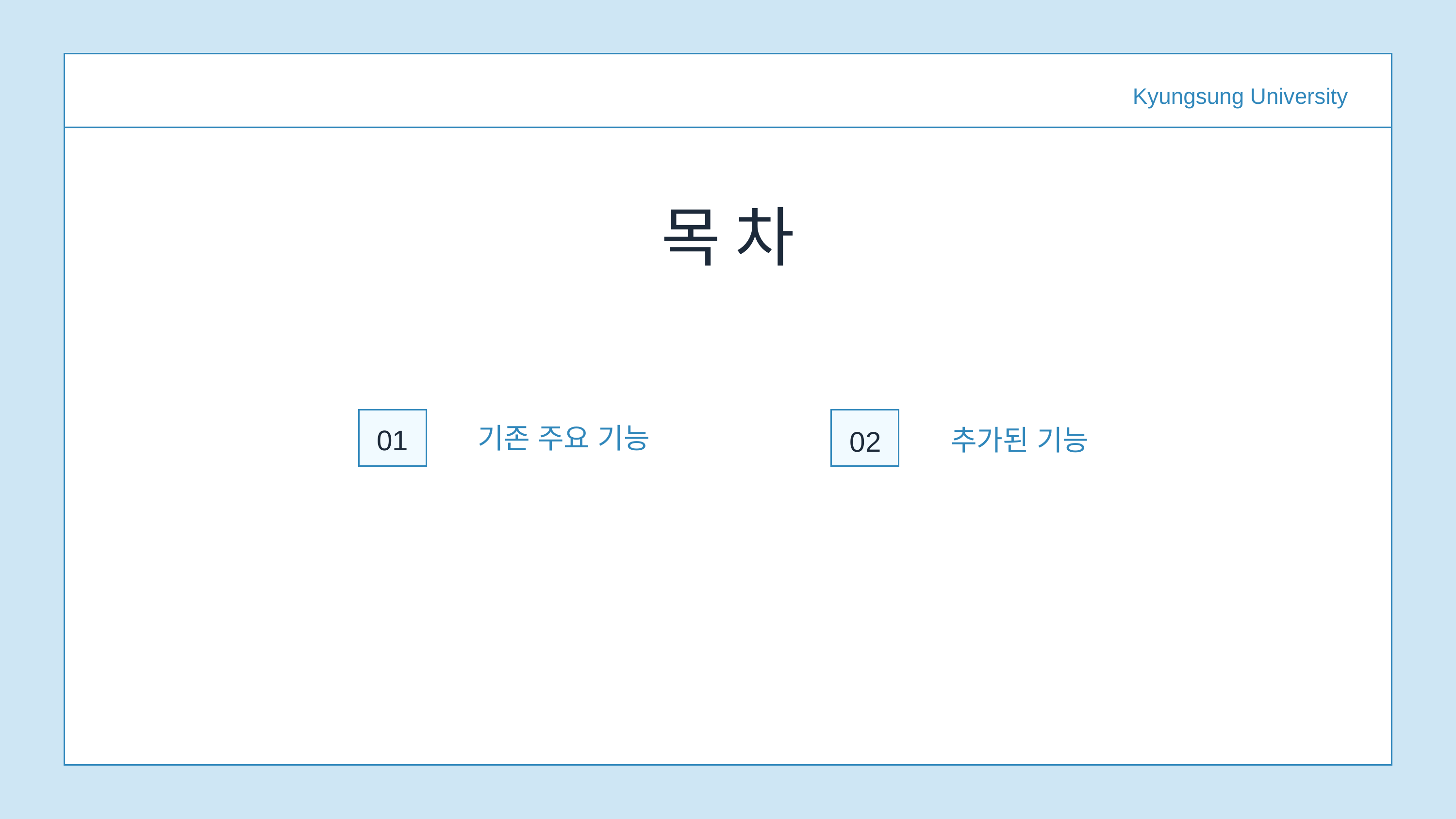

Kyungsung University

목 차

기존 주요 기능
01
추가된 기능
02